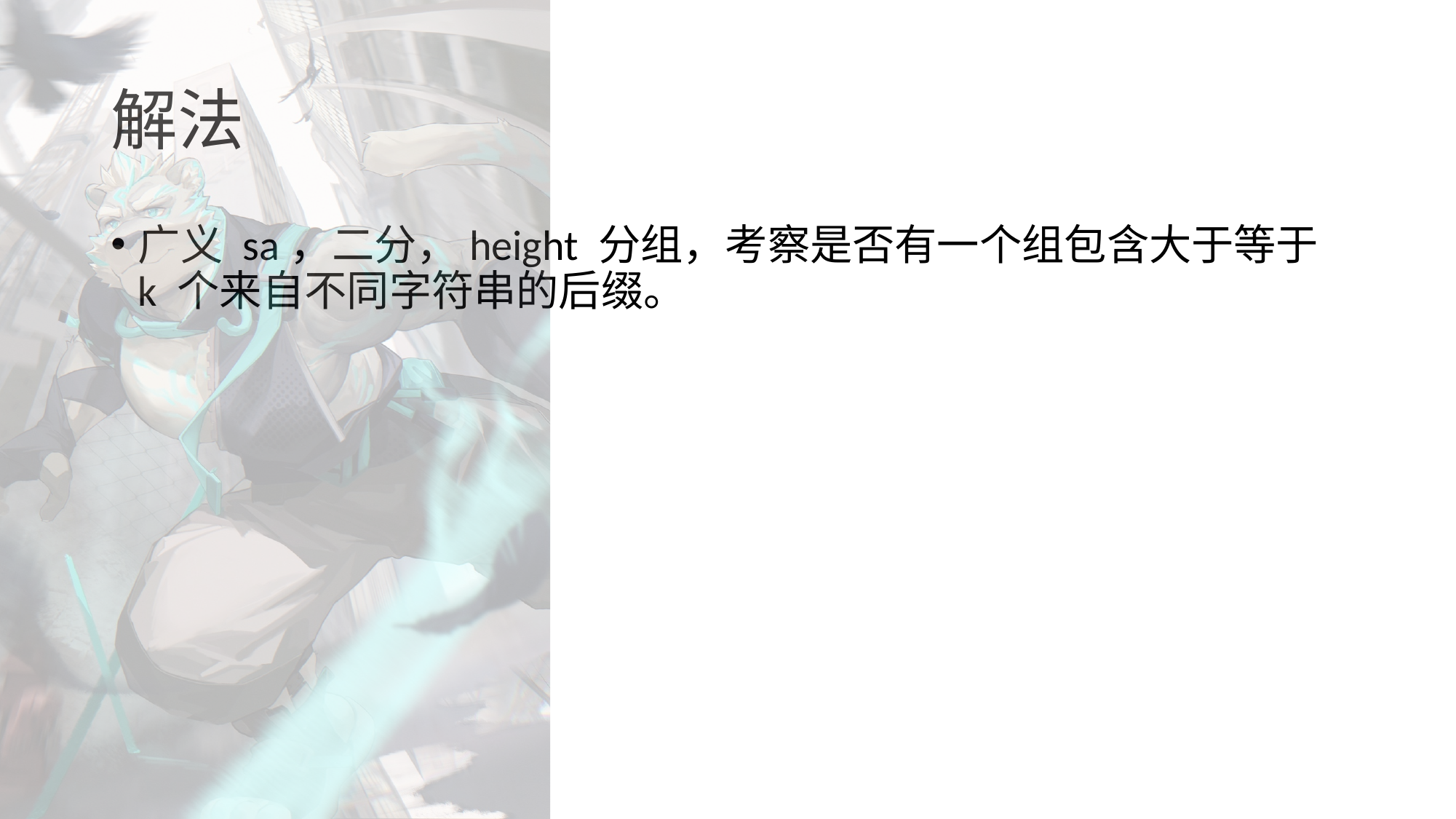

# 解法
广义 sa，二分，height 分组，考察是否有一个组包含大于等于 k 个来自不同字符串的后缀。